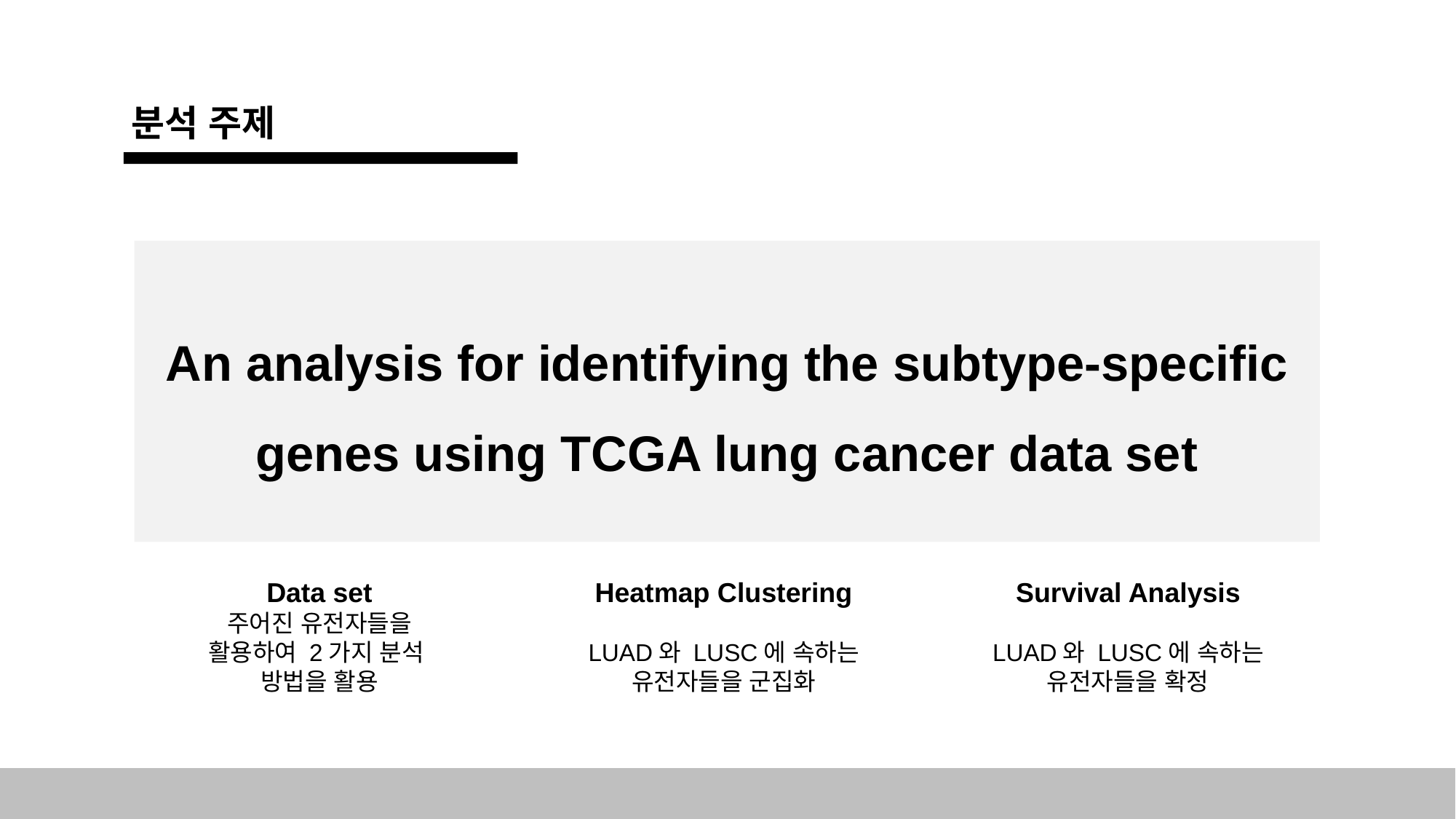

분석 주제

An analysis for identifying the subtype-specific genes using TCGA lung cancer data set
Data set
주어진 유전자들을
활용하여 2가지 분석
방법을 활용
Heatmap Clustering

LUAD와 LUSC에 속하는
유전자들을 군집화
Survival Analysis

LUAD와 LUSC에 속하는
유전자들을 확정